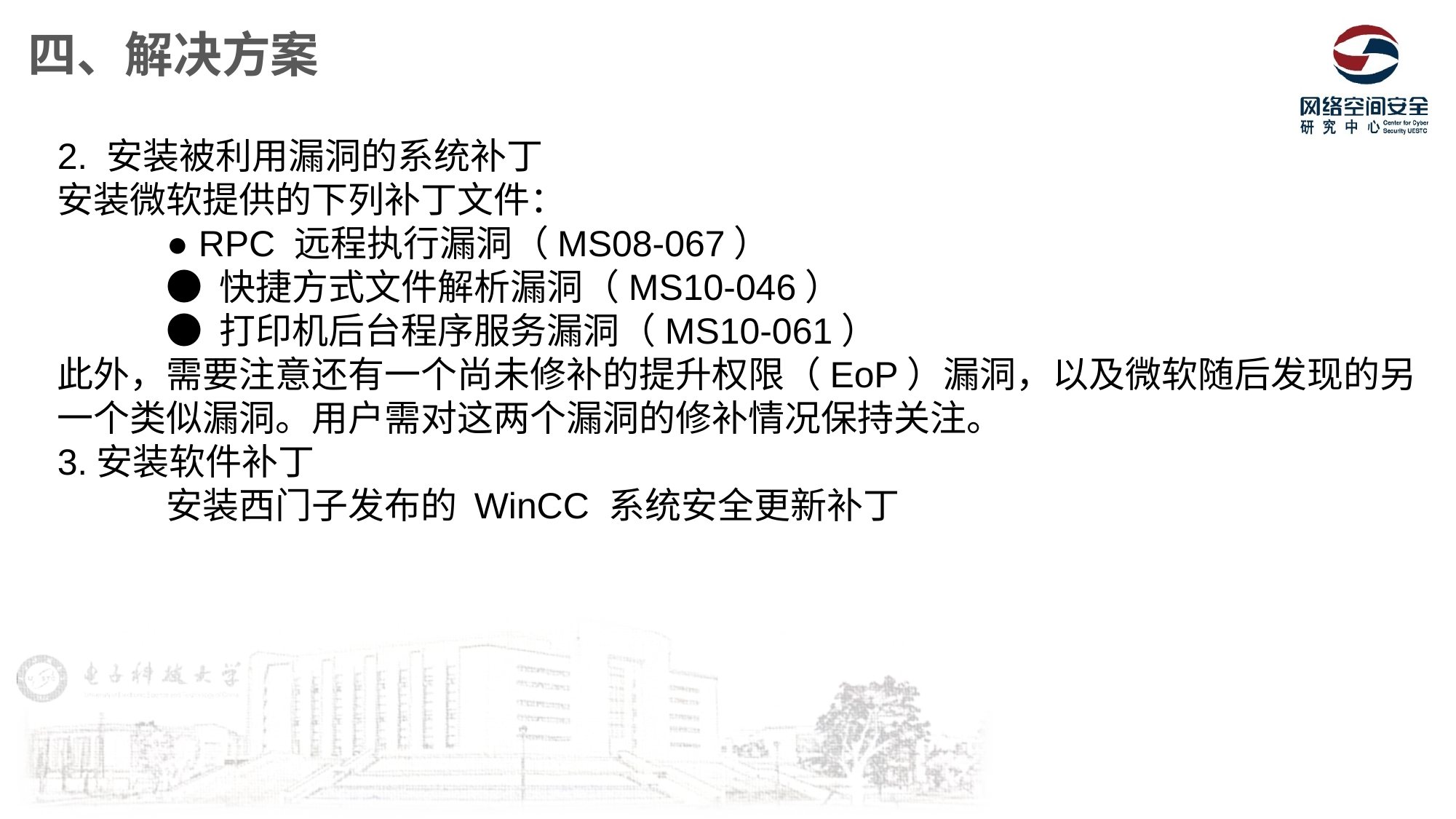

四、解决方案
2. 安装被利用漏洞的系统补丁
安装微软提供的下列补丁文件：
	● RPC 远程执行漏洞（MS08-067）
	● 快捷方式文件解析漏洞（MS10-046）
	● 打印机后台程序服务漏洞（MS10-061）
此外，需要注意还有一个尚未修补的提升权限（EoP）漏洞，以及微软随后发现的另一个类似漏洞。用户需对这两个漏洞的修补情况保持关注。
3.安装软件补丁
	安装西门子发布的 WinCC 系统安全更新补丁